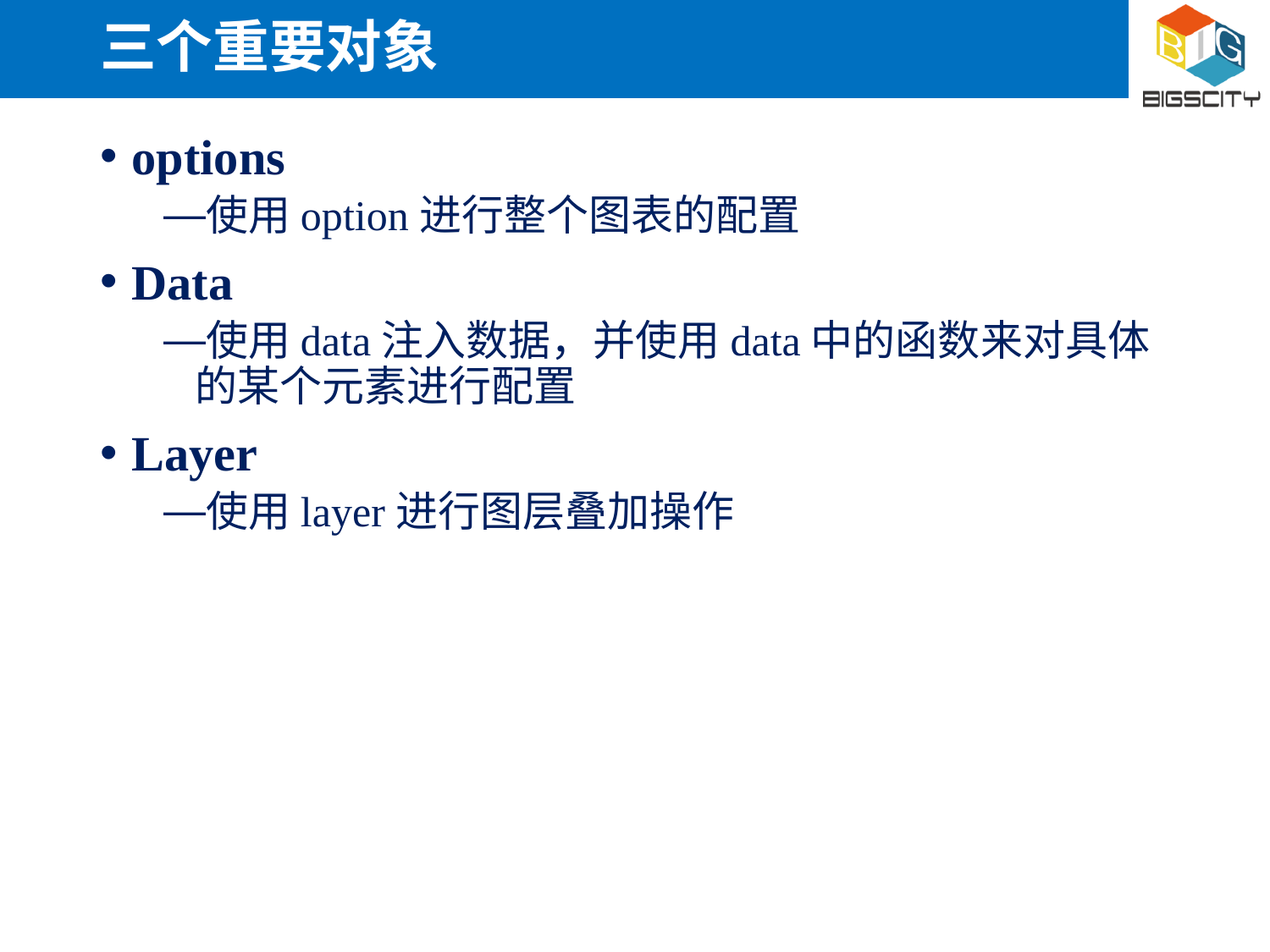

# 三个重要对象
options
使用option进行整个图表的配置
Data
使用data注入数据，并使用data中的函数来对具体的某个元素进行配置
Layer
使用layer进行图层叠加操作